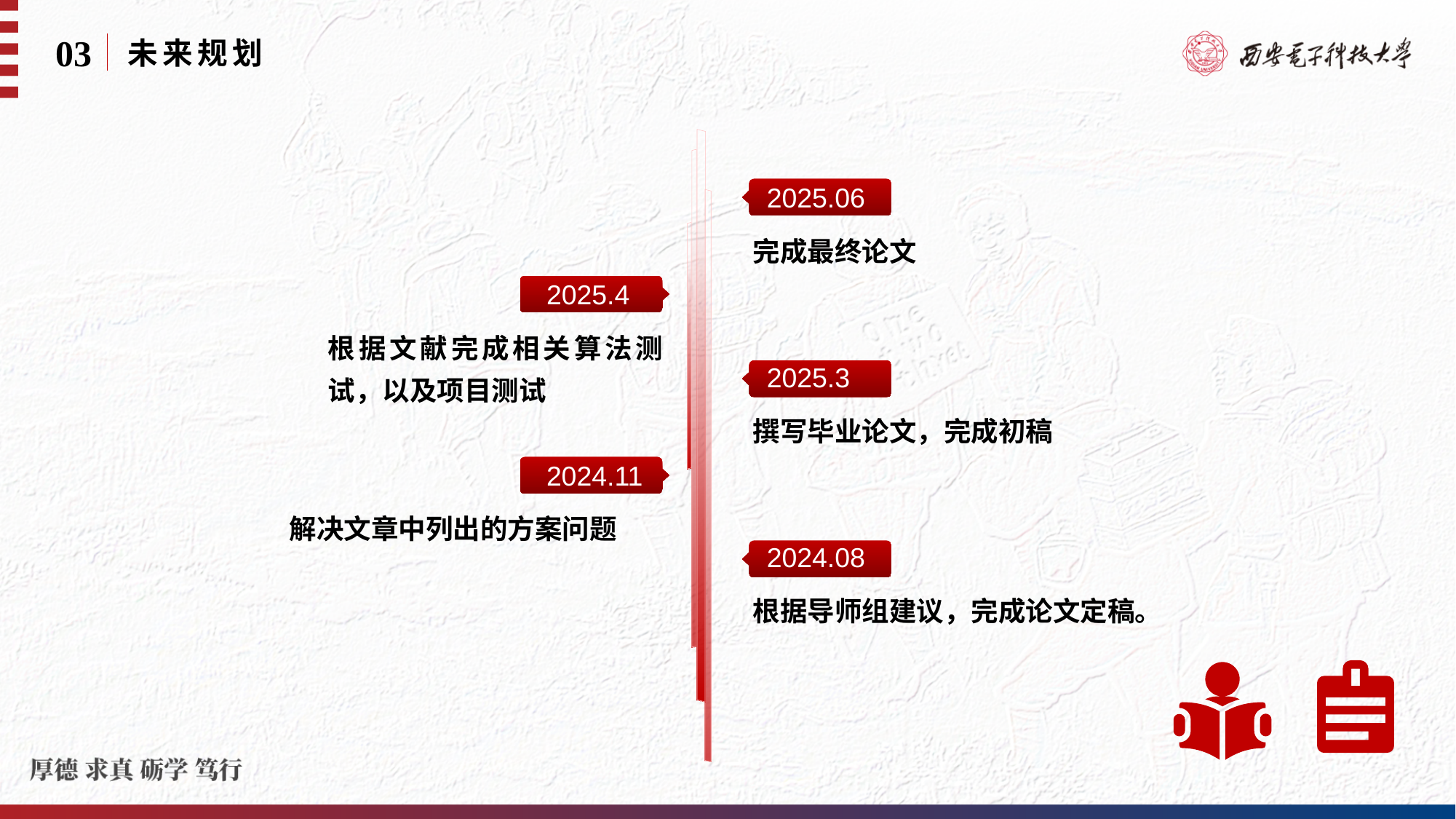

03
未来规划

2025.06
完成最终论文

2025.4

根据文献完成相关算法测试，以及项目测试
2025.3
撰写毕业论文，完成初稿

2024.11

解决文章中列出的方案问题
2024.08
根据导师组建议，完成论文定稿。